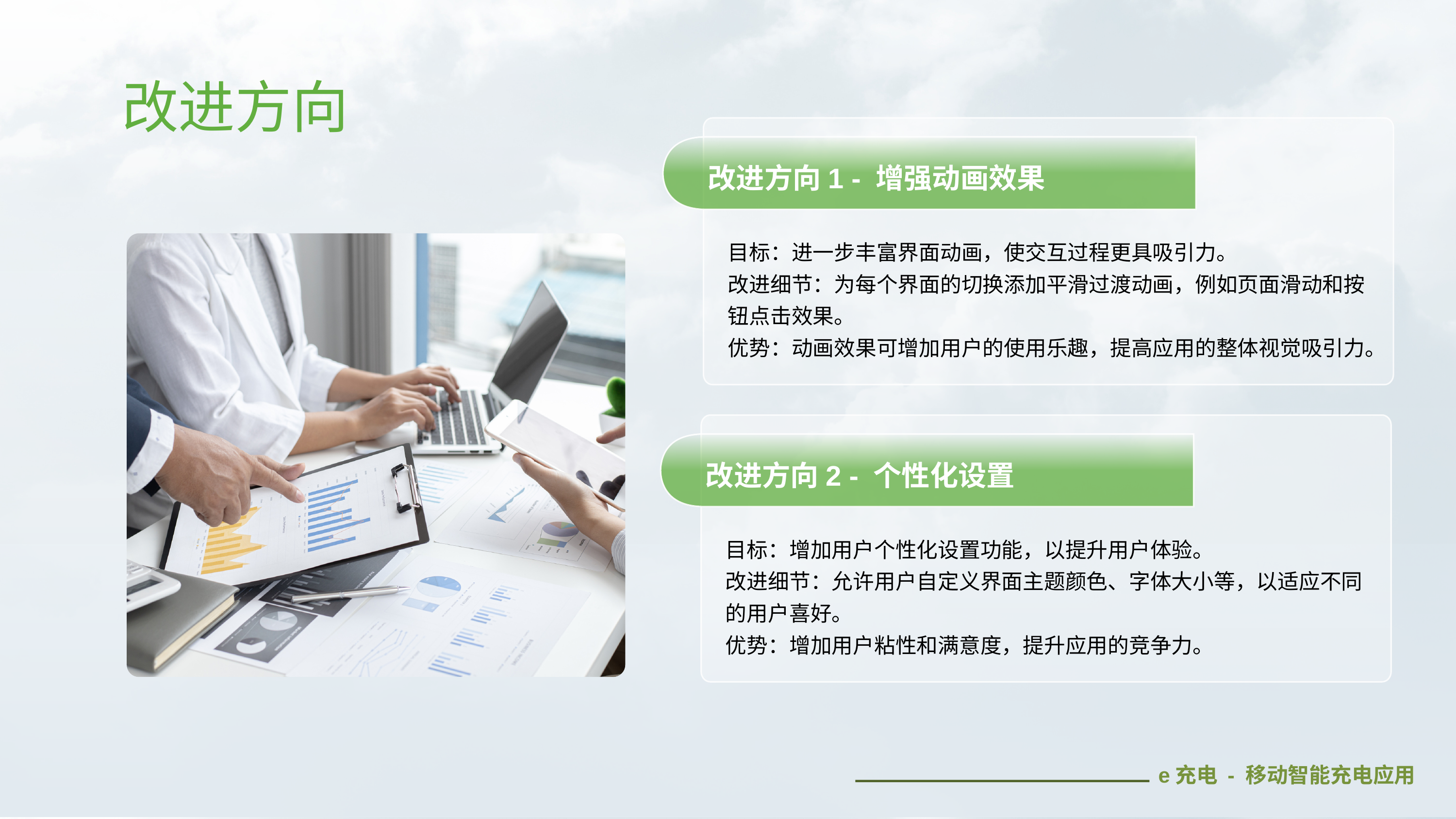

改进方向1 - 增强动画效果
目标：进一步丰富界面动画，使交互过程更具吸引力。
改进细节：为每个界面的切换添加平滑过渡动画，例如页面滑动和按钮点击效果。
优势：动画效果可增加用户的使用乐趣，提高应用的整体视觉吸引力。
改进方向

改进方向2 - 个性化设置
目标：增加用户个性化设置功能，以提升用户体验。
改进细节：允许用户自定义界面主题颜色、字体大小等，以适应不同的用户喜好。
优势：增加用户粘性和满意度，提升应用的竞争力。
e充电 - 移动智能充电应用